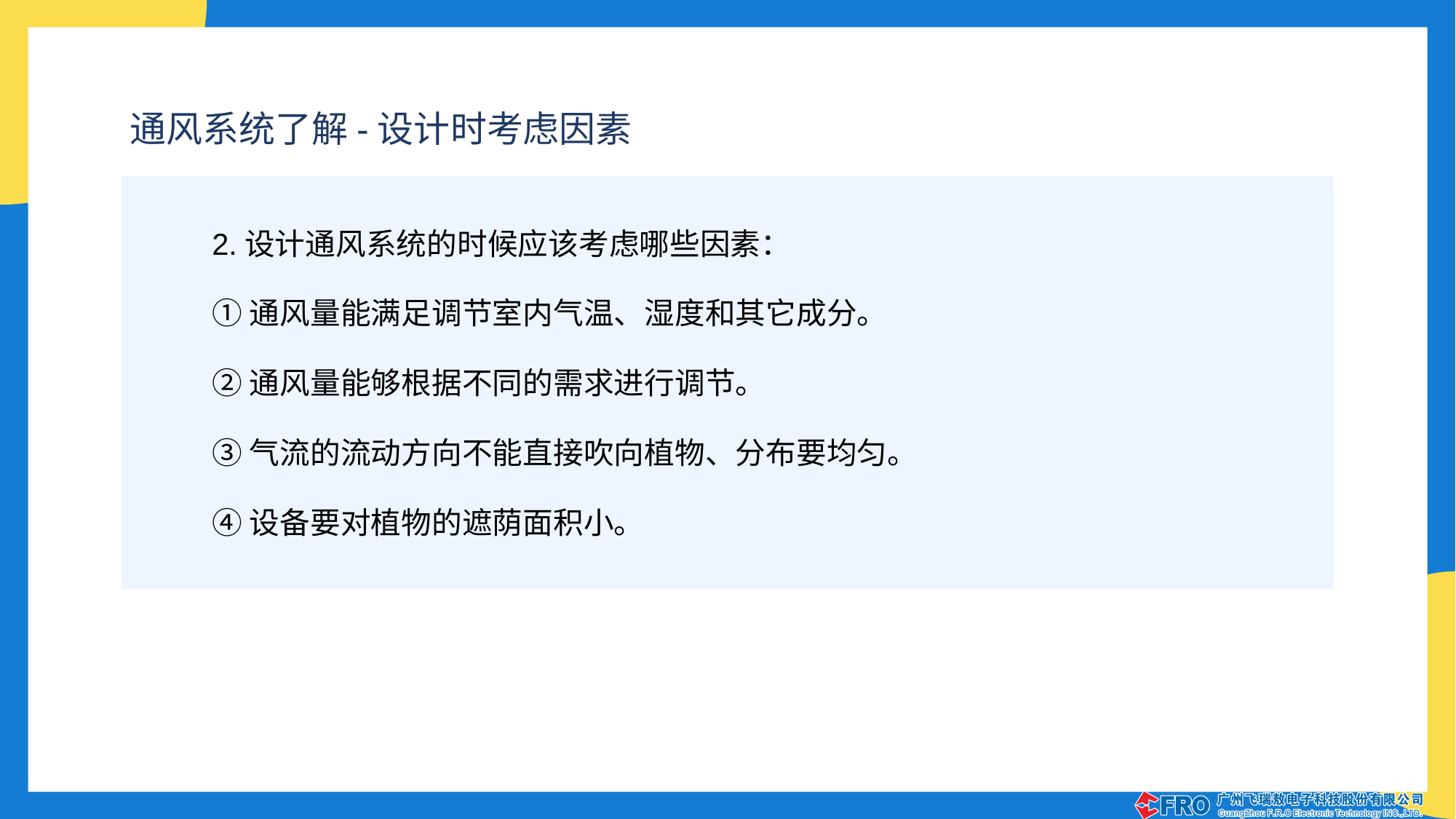

通风系统了解-设计时考虑因素
2.设计通风系统的时候应该考虑哪些因素：
①通风量能满足调节室内气温、湿度和其它成分。
②通风量能够根据不同的需求进行调节。
③气流的流动方向不能直接吹向植物、分布要均匀。
④设备要对植物的遮荫面积小。